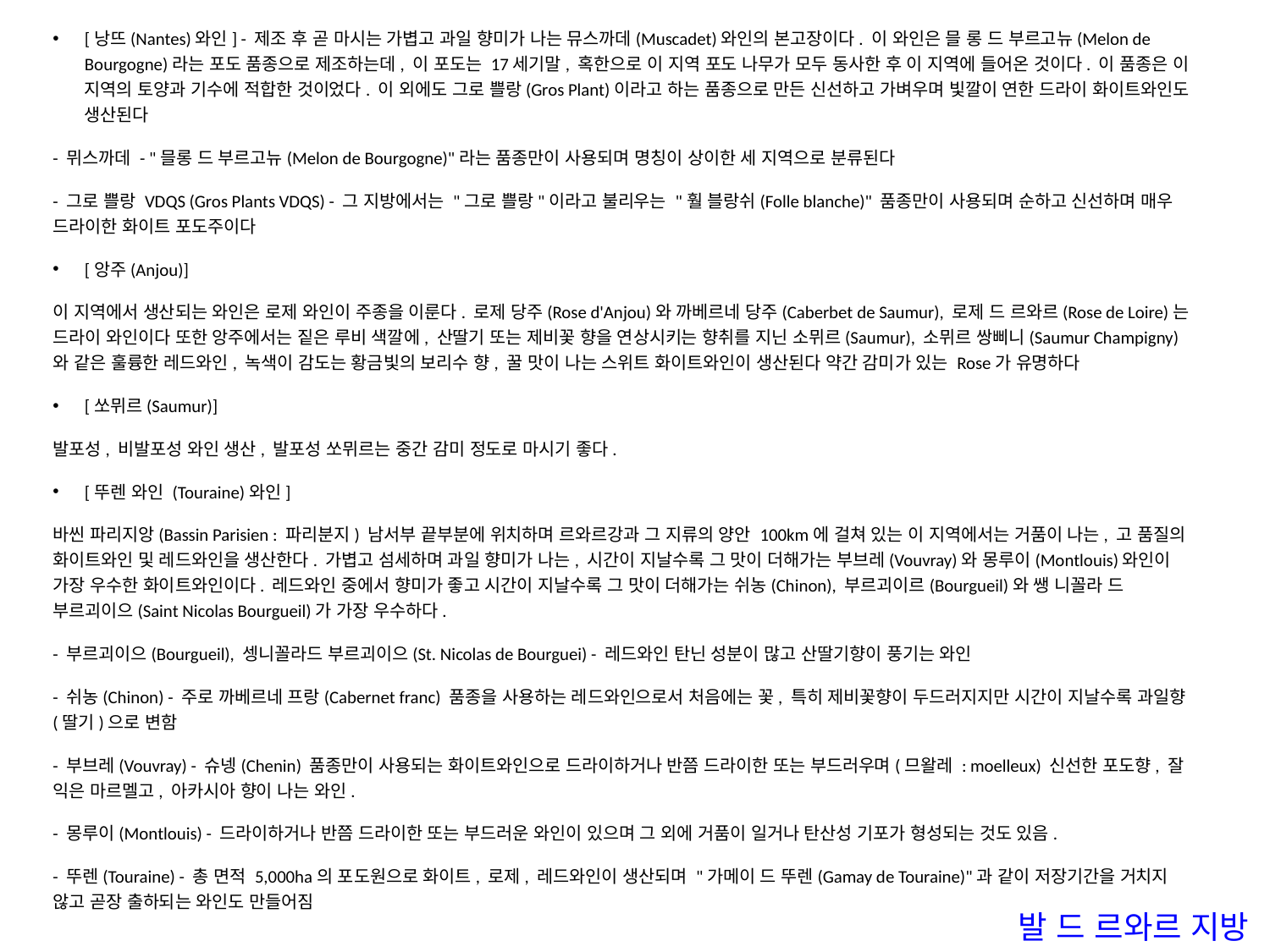

[낭뜨(Nantes)와인] - 제조 후 곧 마시는 가볍고 과일 향미가 나는 뮤스까데(Muscadet)와인의 본고장이다. 이 와인은 믈 롱 드 부르고뉴(Melon de Bourgogne)라는 포도 품종으로 제조하는데, 이 포도는 17세기말, 혹한으로 이 지역 포도 나무가 모두 동사한 후 이 지역에 들어온 것이다. 이 품종은 이 지역의 토양과 기수에 적합한 것이었다. 이 외에도 그로 쁠랑(Gros Plant)이라고 하는 품종으로 만든 신선하고 가벼우며 빛깔이 연한 드라이 화이트와인도 생산된다
- 뮈스까데 - "믈롱 드 부르고뉴(Melon de Bourgogne)"라는 품종만이 사용되며 명칭이 상이한 세 지역으로 분류된다
- 그로 쁠랑 VDQS (Gros Plants VDQS) - 그 지방에서는 "그로 쁠랑"이라고 불리우는 "훨 블랑쉬(Folle blanche)" 품종만이 사용되며 순하고 신선하며 매우 드라이한 화이트 포도주이다
[앙주(Anjou)]
이 지역에서 생산되는 와인은 로제 와인이 주종을 이룬다. 로제 당주(Rose d'Anjou)와 까베르네 당주(Caberbet de Saumur), 로제 드 르와르(Rose de Loire)는 드라이 와인이다 또한 앙주에서는 짙은 루비 색깔에, 산딸기 또는 제비꽃 향을 연상시키는 향취를 지닌 소뮈르(Saumur), 소뮈르 쌍삐니(Saumur Champigny)와 같은 훌륭한 레드와인, 녹색이 감도는 황금빛의 보리수 향, 꿀 맛이 나는 스위트 화이트와인이 생산된다 약간 감미가 있는 Rose가 유명하다
[쏘뮈르(Saumur)]
발포성, 비발포성 와인 생산, 발포성 쏘뮈르는 중간 감미 정도로 마시기 좋다.
[뚜렌 와인 (Touraine)와인]
바씬 파리지앙(Bassin Parisien : 파리분지) 남서부 끝부분에 위치하며 르와르강과 그 지류의 양안 100km에 걸쳐 있는 이 지역에서는 거품이 나는, 고 품질의 화이트와인 및 레드와인을 생산한다. 가볍고 섬세하며 과일 향미가 나는, 시간이 지날수록 그 맛이 더해가는 부브레(Vouvray)와 몽루이(Montlouis)와인이 가장 우수한 화이트와인이다. 레드와인 중에서 향미가 좋고 시간이 지날수록 그 맛이 더해가는 쉬농(Chinon), 부르괴이르(Bourgueil)와 쌩 니꼴라 드 부르괴이으(Saint Nicolas Bourgueil)가 가장 우수하다.
- 부르괴이으(Bourgueil), 셍니꼴라드 부르괴이으(St. Nicolas de Bourguei) - 레드와인 탄닌 성분이 많고 산딸기향이 풍기는 와인
- 쉬농(Chinon) - 주로 까베르네 프랑(Cabernet franc) 품종을 사용하는 레드와인으로서 처음에는 꽃, 특히 제비꽃향이 두드러지지만 시간이 지날수록 과일향(딸기)으로 변함
- 부브레(Vouvray) - 슈넹(Chenin) 품종만이 사용되는 화이트와인으로 드라이하거나 반쯤 드라이한 또는 부드러우며(므왈레 : moelleux) 신선한 포도향, 잘 익은 마르멜고, 아카시아 향이 나는 와인.
- 몽루이(Montlouis) - 드라이하거나 반쯤 드라이한 또는 부드러운 와인이 있으며 그 외에 거품이 일거나 탄산성 기포가 형성되는 것도 있음.
- 뚜렌(Touraine) - 총 면적 5,000ha의 포도원으로 화이트, 로제, 레드와인이 생산되며 "가메이 드 뚜렌(Gamay de Touraine)"과 같이 저장기간을 거치지 않고 곧장 출하되는 와인도 만들어짐

발 드 르와르 지방